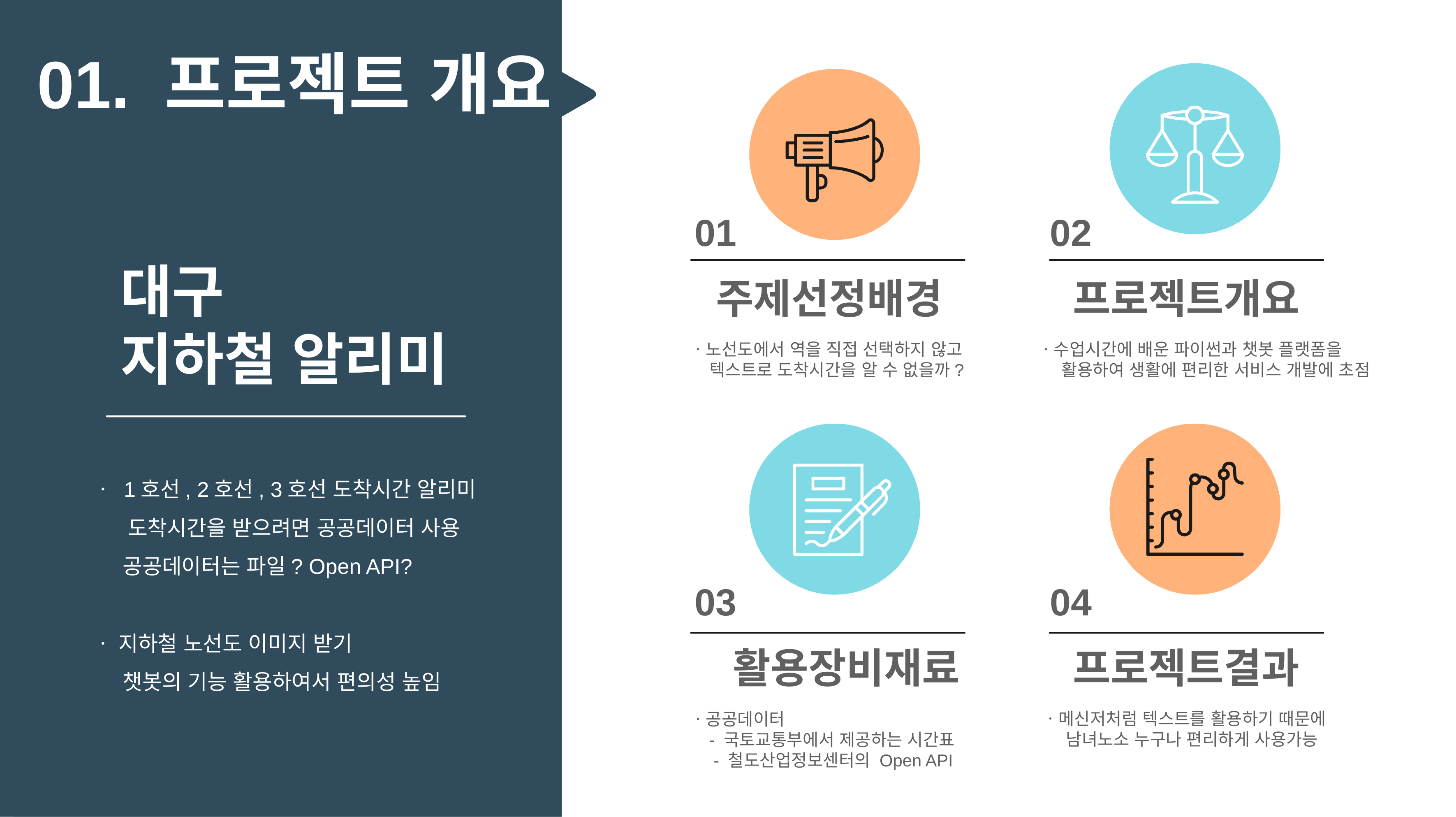

01. 프로젝트 개요

01
02
대구
지하철 알리미

주제선정배경
프로젝트개요
ㆍ노선도에서 역을 직접 선택하지 않고
    텍스트로 도착시간을 알 수 없을까?
ㆍ수업시간에 배운 파이썬과 챗봇 플랫폼을
    활용하여 생활에 편리한 서비스 개발에 초점

ㆍ 1호선, 2호선, 3호선 도착시간 알리미
     도착시간을 받으려면 공공데이터 사용
     공공데이터는 파일? Open API?

ㆍ 지하철 노선도 이미지 받기
     챗봇의 기능 활용하여서 편의성 높임

03
04

활용장비재료
프로젝트결과
ㆍ공공데이터
    - 국토교통부에서 제공하는 시간표
    - 철도산업정보센터의 Open API
ㆍ메신저처럼 텍스트를 활용하기 때문에
    남녀노소 누구나 편리하게 사용가능